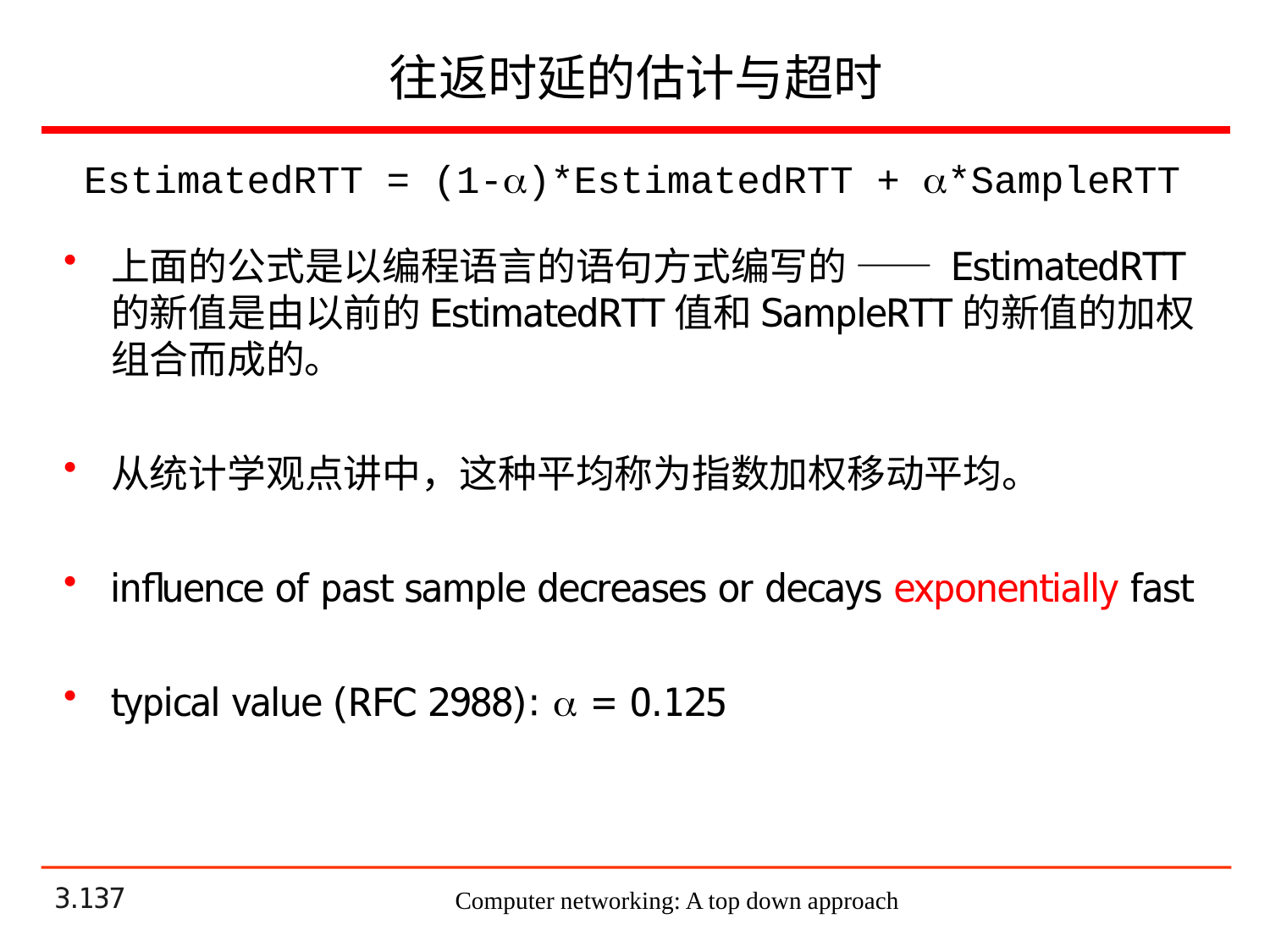

# 往返时延的估计与超时
EstimatedRTT = (1-α)*EstimatedRTT + α*SampleRTT
上面的公式是以编程语言的语句方式编写的 —— EstimatedRTT的新值是由以前的EstimatedRTT值和SampleRTT的新值的加权组合而成的。

从统计学观点讲中，这种平均称为指数加权移动平均。

influence of past sample decreases or decays exponentially fast

typical value (RFC 2988): α = 0.125
Computer networking: A top down approach